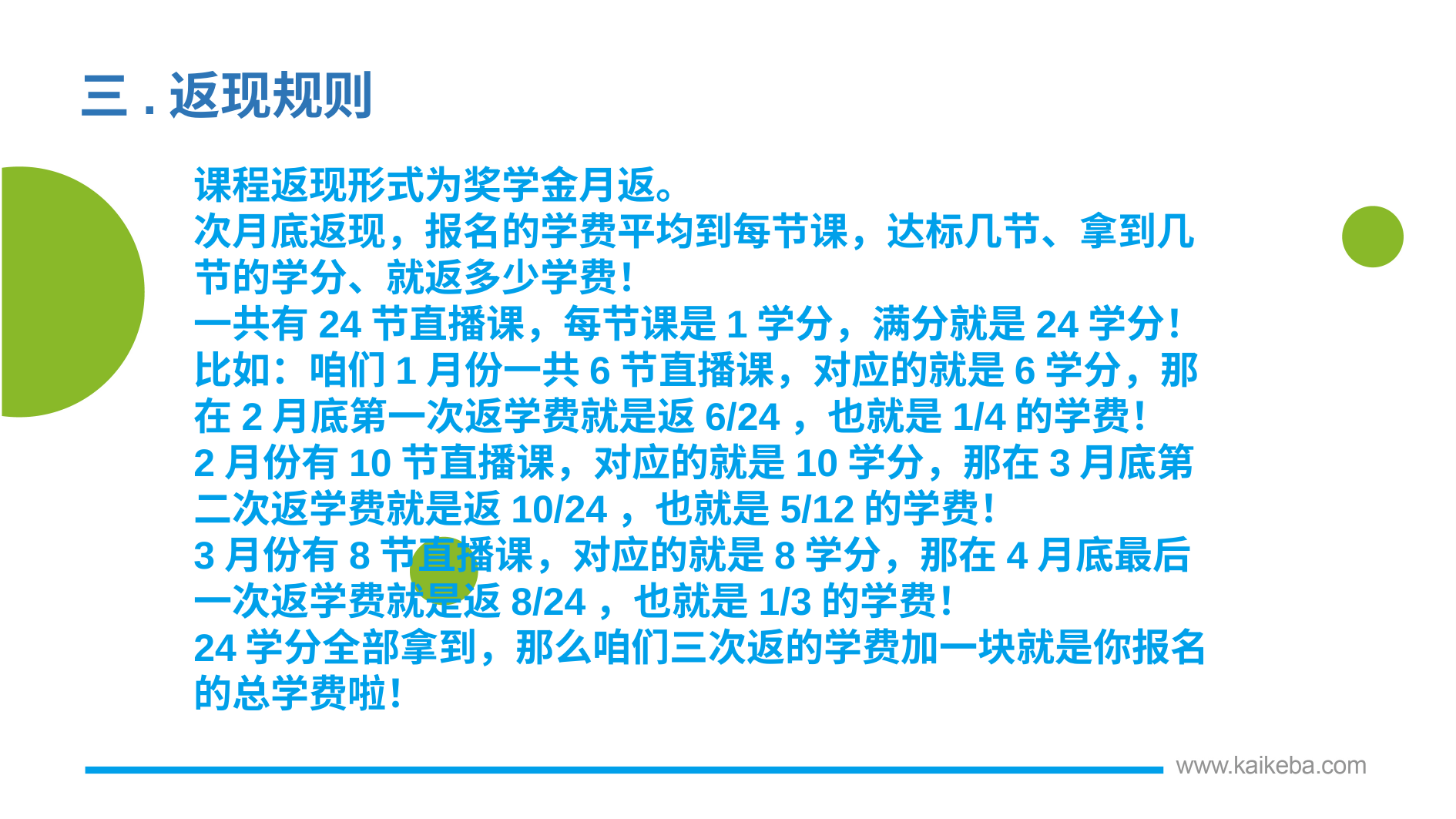

三.返现规则
课程返现形式为奖学金月返。
次月底返现，报名的学费平均到每节课，达标几节、拿到几节的学分、就返多少学费！
一共有24节直播课，每节课是1学分，满分就是24学分！
比如：咱们1月份一共6节直播课，对应的就是6学分，那在2月底第一次返学费就是返6/24，也就是1/4的学费！
2月份有10节直播课，对应的就是10学分，那在3月底第二次返学费就是返10/24，也就是5/12的学费！
3月份有8节直播课，对应的就是8学分，那在4月底最后一次返学费就是返8/24，也就是1/3的学费！
24学分全部拿到，那么咱们三次返的学费加一块就是你报名的总学费啦！